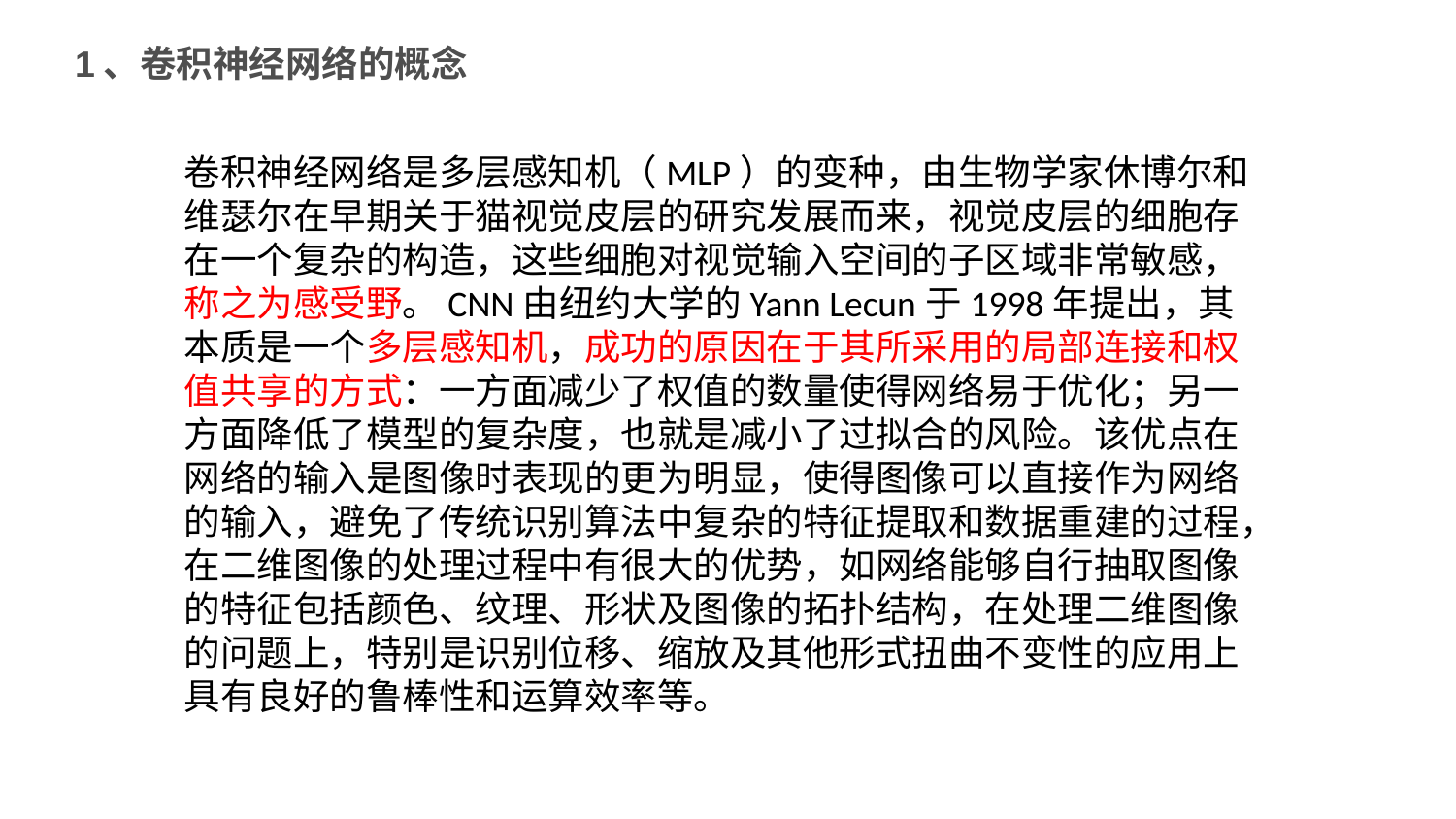

1、卷积神经网络的概念
卷积神经网络是多层感知机（MLP）的变种，由生物学家休博尔和维瑟尔在早期关于猫视觉皮层的研究发展而来，视觉皮层的细胞存在一个复杂的构造，这些细胞对视觉输入空间的子区域非常敏感，称之为感受野。CNN由纽约大学的Yann Lecun于1998年提出，其本质是一个多层感知机，成功的原因在于其所采用的局部连接和权值共享的方式：一方面减少了权值的数量使得网络易于优化；另一方面降低了模型的复杂度，也就是减小了过拟合的风险。该优点在网络的输入是图像时表现的更为明显，使得图像可以直接作为网络的输入，避免了传统识别算法中复杂的特征提取和数据重建的过程，在二维图像的处理过程中有很大的优势，如网络能够自行抽取图像的特征包括颜色、纹理、形状及图像的拓扑结构，在处理二维图像的问题上，特别是识别位移、缩放及其他形式扭曲不变性的应用上具有良好的鲁棒性和运算效率等。